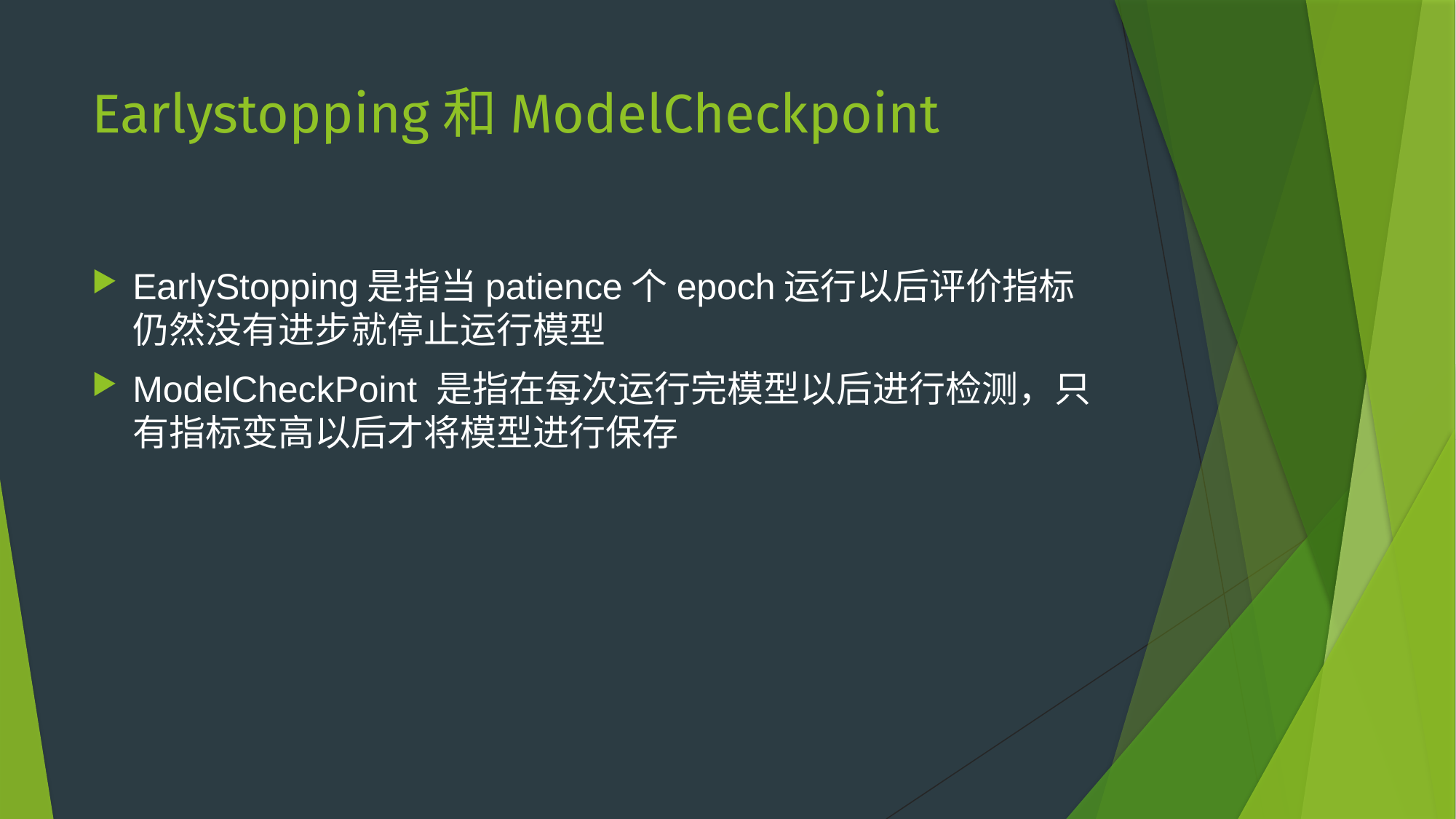

# Earlystopping和ModelCheckpoint
EarlyStopping是指当patience个epoch运行以后评价指标仍然没有进步就停止运行模型
ModelCheckPoint 是指在每次运行完模型以后进行检测，只有指标变高以后才将模型进行保存